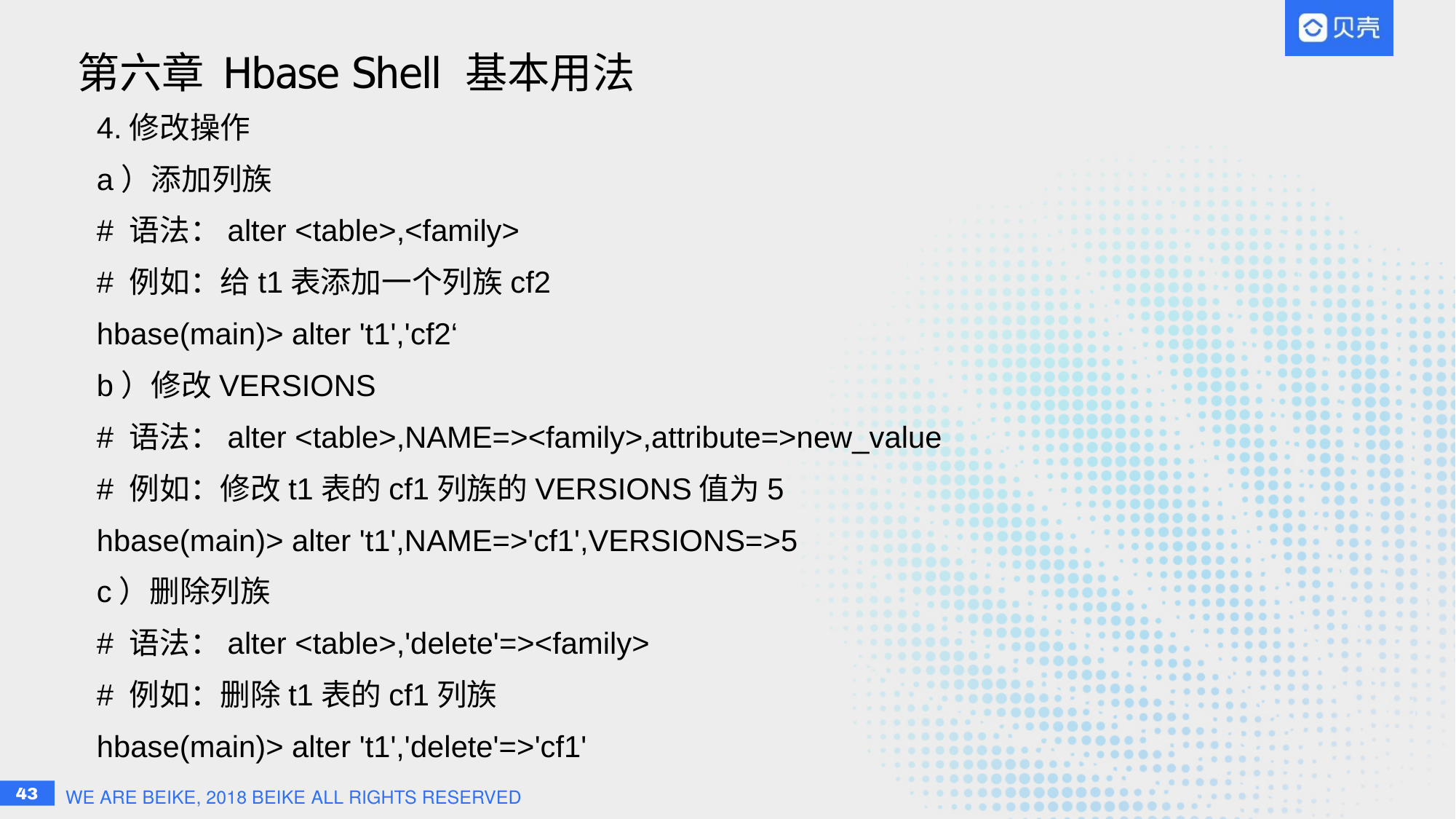

# 第六章 Hbase Shell 基本用法
4.修改操作
a）添加列族
# 语法：alter <table>,<family>
# 例如：给t1表添加一个列族cf2
hbase(main)> alter 't1','cf2‘
b）修改VERSIONS
# 语法：alter <table>,NAME=><family>,attribute=>new_value
# 例如：修改t1表的cf1列族的VERSIONS值为5
hbase(main)> alter 't1',NAME=>'cf1',VERSIONS=>5
c）删除列族
# 语法：alter <table>,'delete'=><family>
# 例如：删除t1表的cf1列族
hbase(main)> alter 't1','delete'=>'cf1'